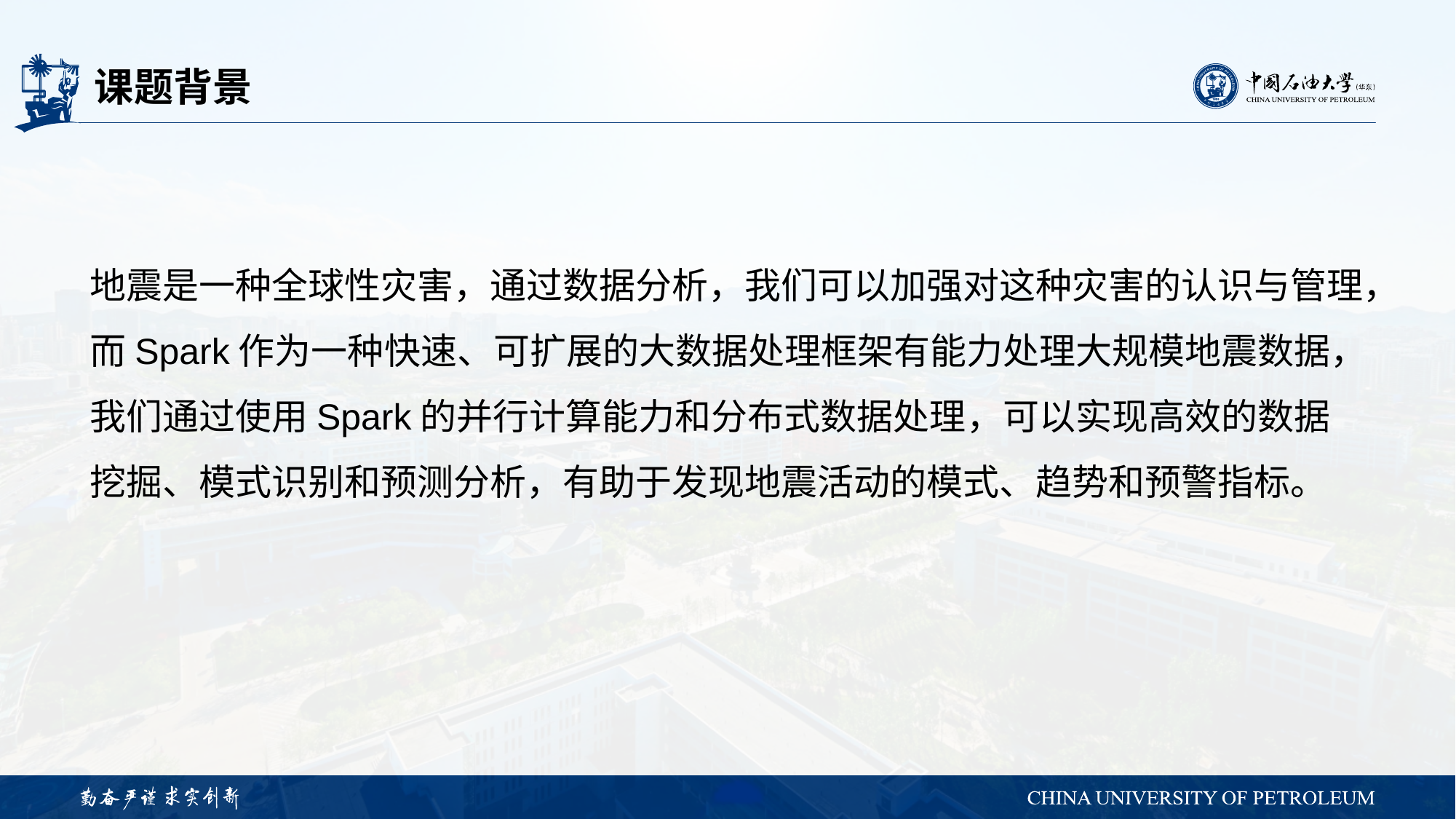

# 课题背景
地震是一种全球性灾害，通过数据分析，我们可以加强对这种灾害的认识与管理，而Spark作为一种快速、可扩展的大数据处理框架有能力处理大规模地震数据，我们通过使用Spark的并行计算能力和分布式数据处理，可以实现高效的数据挖掘、模式识别和预测分析，有助于发现地震活动的模式、趋势和预警指标。